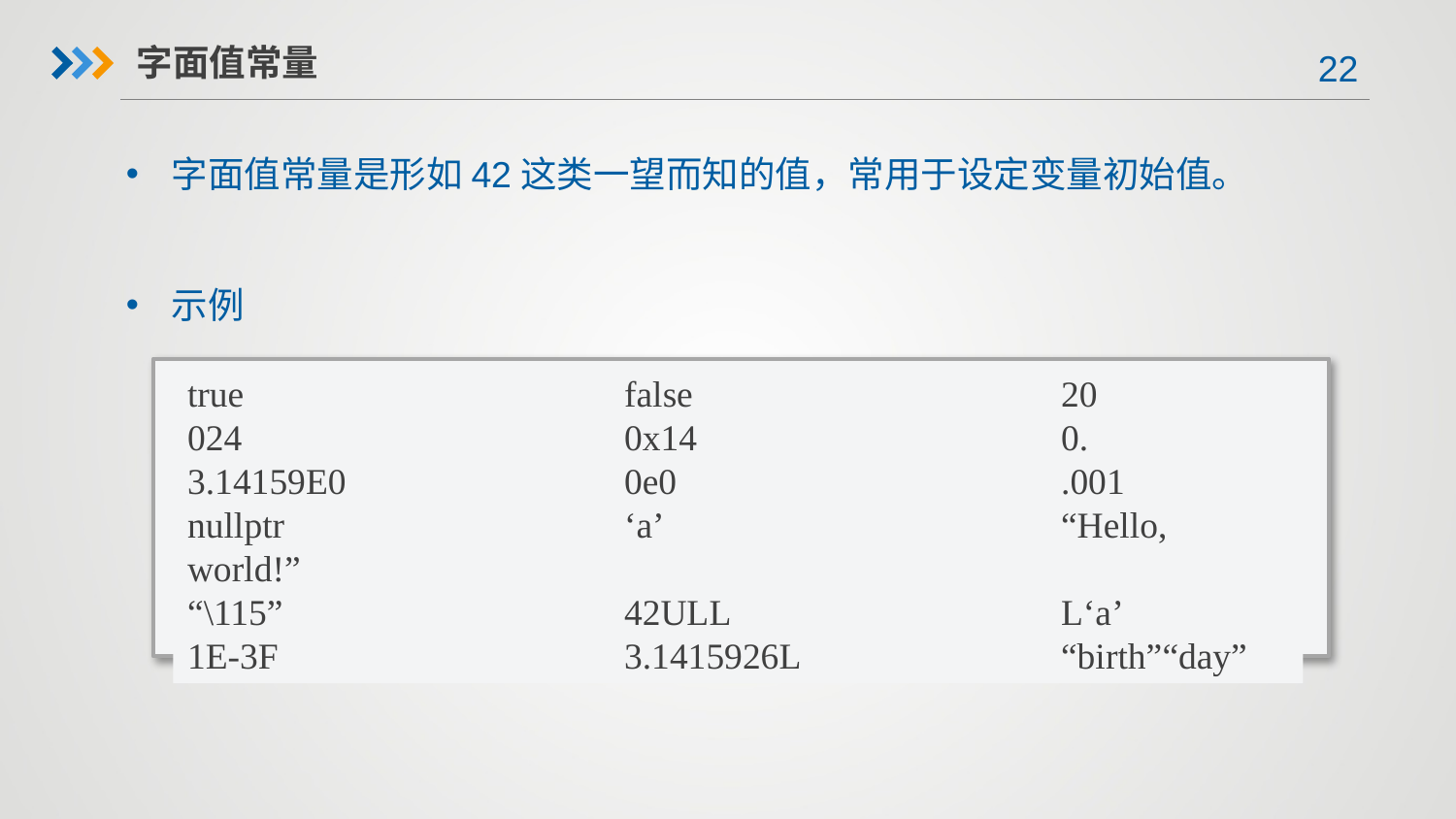

字面值常量
字面值常量是形如42这类一望而知的值，常用于设定变量初始值。

示例

true			false			20
024			0x14			0.
3.14159E0		0e0			.001
nullptr			‘a’			“Hello, world!”
“\115”			42ULL			L‘a’
1E-3F			3.1415926L		“birth”“day”